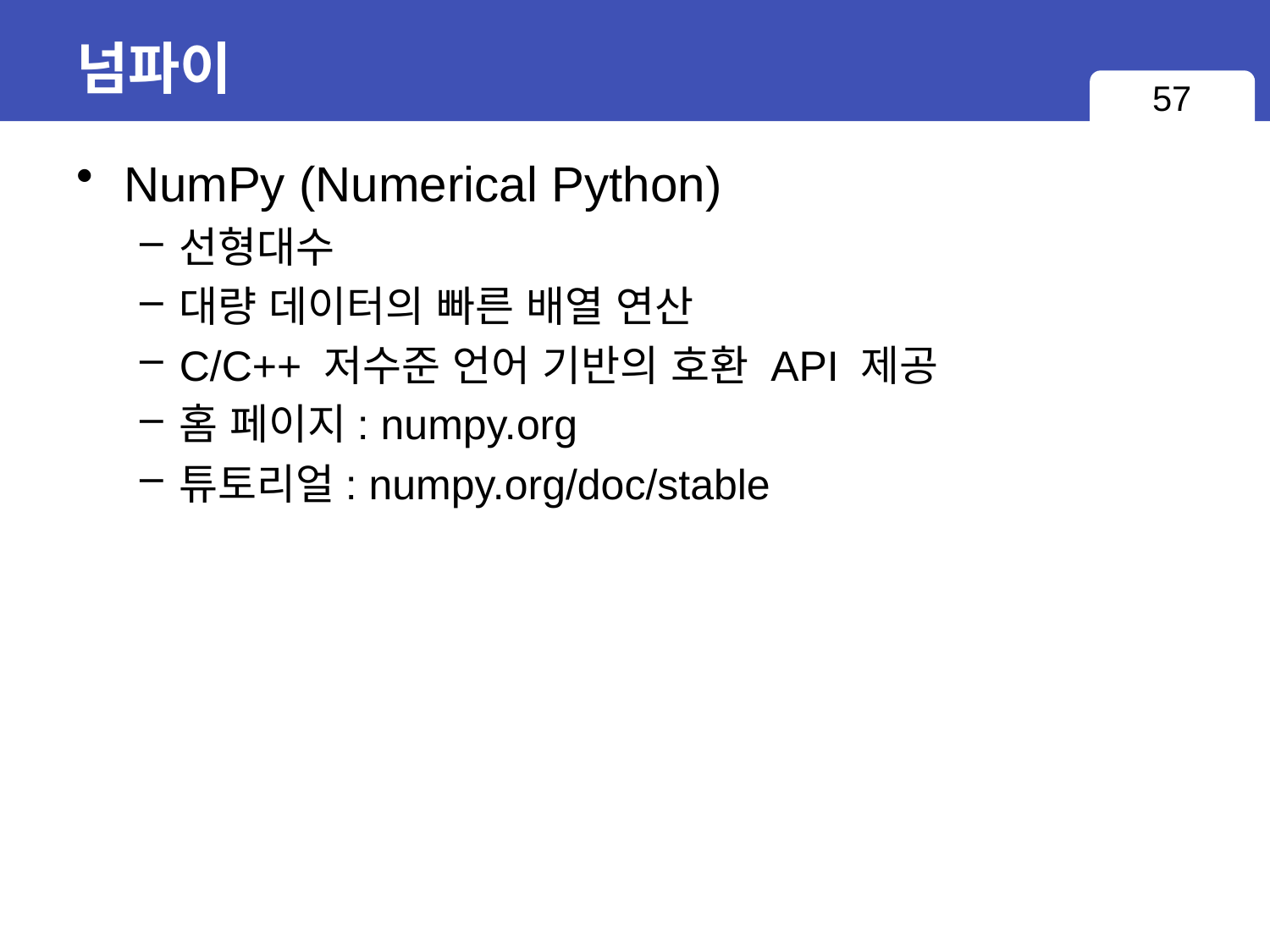

# 넘파이
57
NumPy (Numerical Python)
선형대수
대량 데이터의 빠른 배열 연산
C/C++ 저수준 언어 기반의 호환 API 제공
홈 페이지: numpy.org
튜토리얼: numpy.org/doc/stable